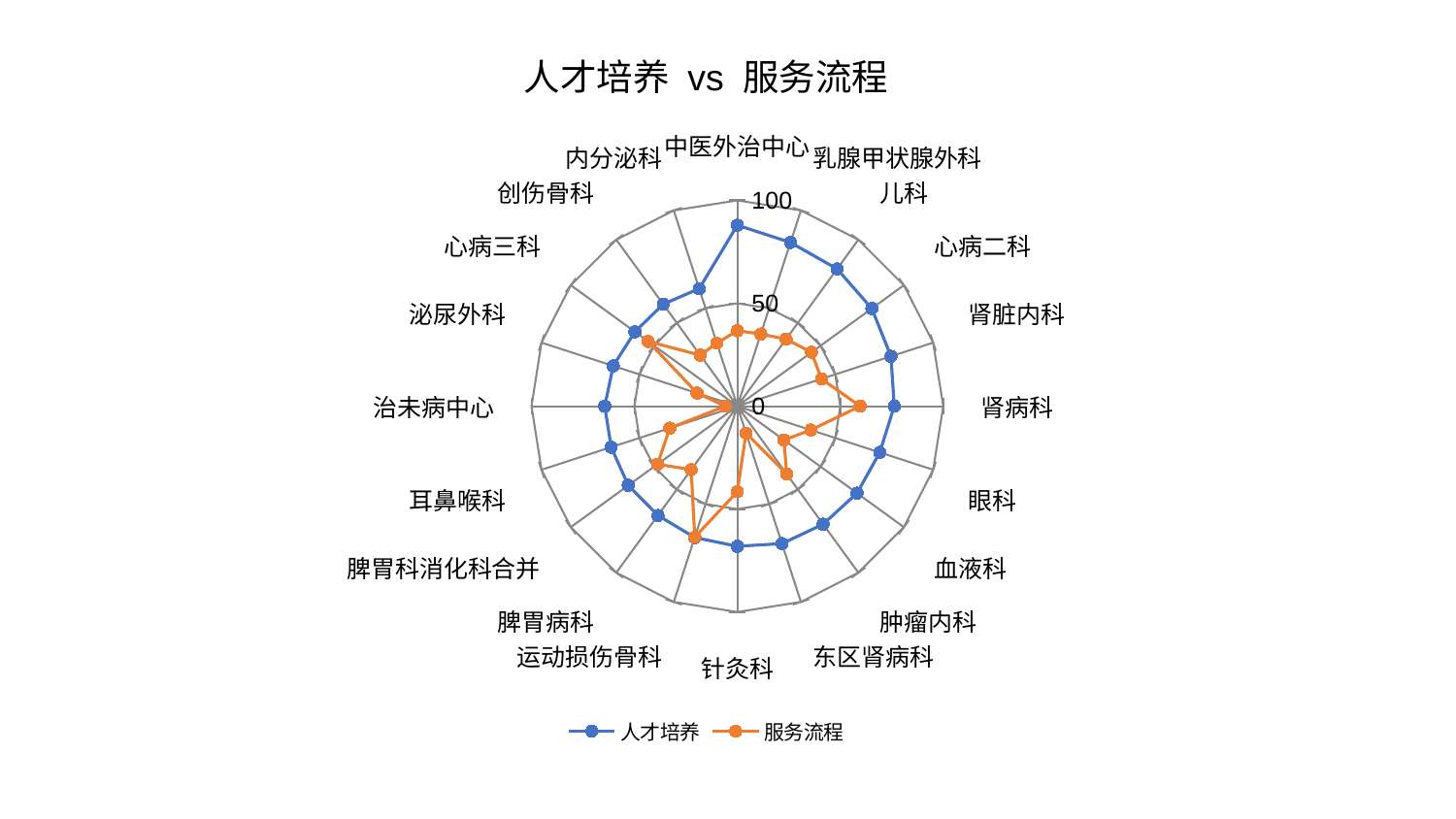

### Chart: 人才培养 vs 服务流程

| Category | 人才培养 | 服务流程 |
|---|---|---|
| 中医外治中心 | 87.92790889141907 | 36.68678117884373 |
| 乳腺甲状腺外科 | 83.6583282734611 | 36.86284461501805 |
| 儿科 | 82.44496719951864 | 40.2843421886651 |
| 心病二科 | 80.75448656323208 | 44.55387304394049 |
| 肾脏内科 | 78.47254634706248 | 42.964092709571055 |
| 肾病科 | 76.20171853475715 | 59.638255956765995 |
| 眼科 | 72.74563137870429 | 37.544806064678944 |
| 血液科 | 71.8712285079899 | 27.98678379288567 |
| 肿瘤内科 | 70.89754970578394 | 40.8022045431217 |
| 东区肾病科 | 70.20741459060731 | 13.73013539121286 |
| 针灸科 | 68.08527230006023 | 41.55566397245758 |
| 运动损伤骨科 | 67.08759836538768 | 66.93919850598532 |
| 脾胃病科 | 65.61773307574866 | 38.132426648302996 |
| 脾胃科消化科合并 | 65.49827096171187 | 47.933753070449356 |
| 耳鼻喉科 | 64.45368229656556 | 34.52271911691868 |
| 治未病中心 | 64.42429765789629 | 5.798534637505888 |
| 泌尿外科 | 63.3930449339343 | 20.56255731757053 |
| 心病三科 | 61.50768573645549 | 53.526496895054585 |
| 创伤骨科 | 61.26081542097696 | 30.656399249955825 |
| 内分泌科 | 60.05166759938785 | 32.189679996557466 |
93